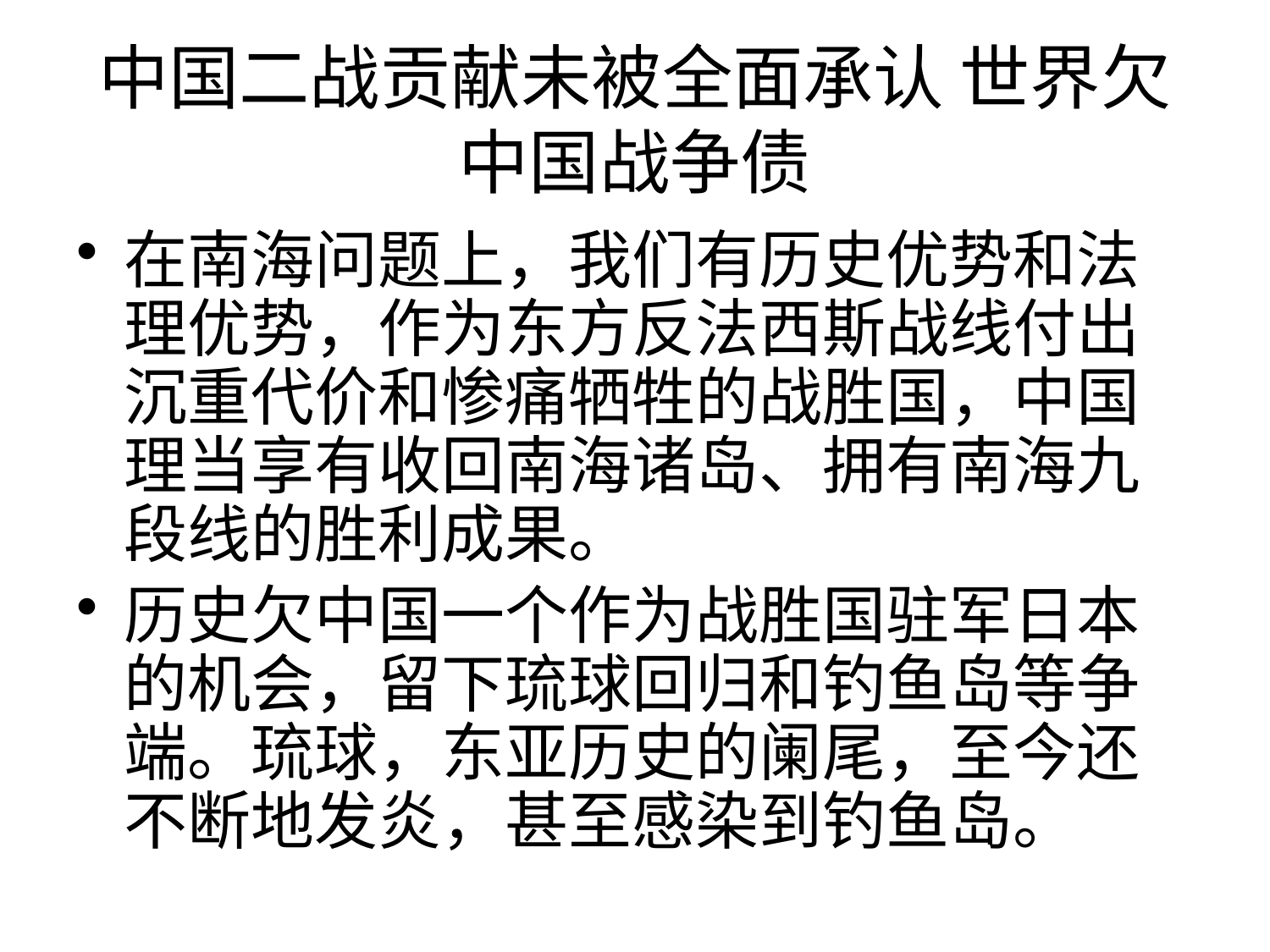

# 中国二战贡献未被全面承认 世界欠中国战争债
在南海问题上，我们有历史优势和法理优势，作为东方反法西斯战线付出沉重代价和惨痛牺牲的战胜国，中国理当享有收回南海诸岛、拥有南海九段线的胜利成果。
历史欠中国一个作为战胜国驻军日本的机会，留下琉球回归和钓鱼岛等争端。琉球，东亚历史的阑尾，至今还不断地发炎，甚至感染到钓鱼岛。